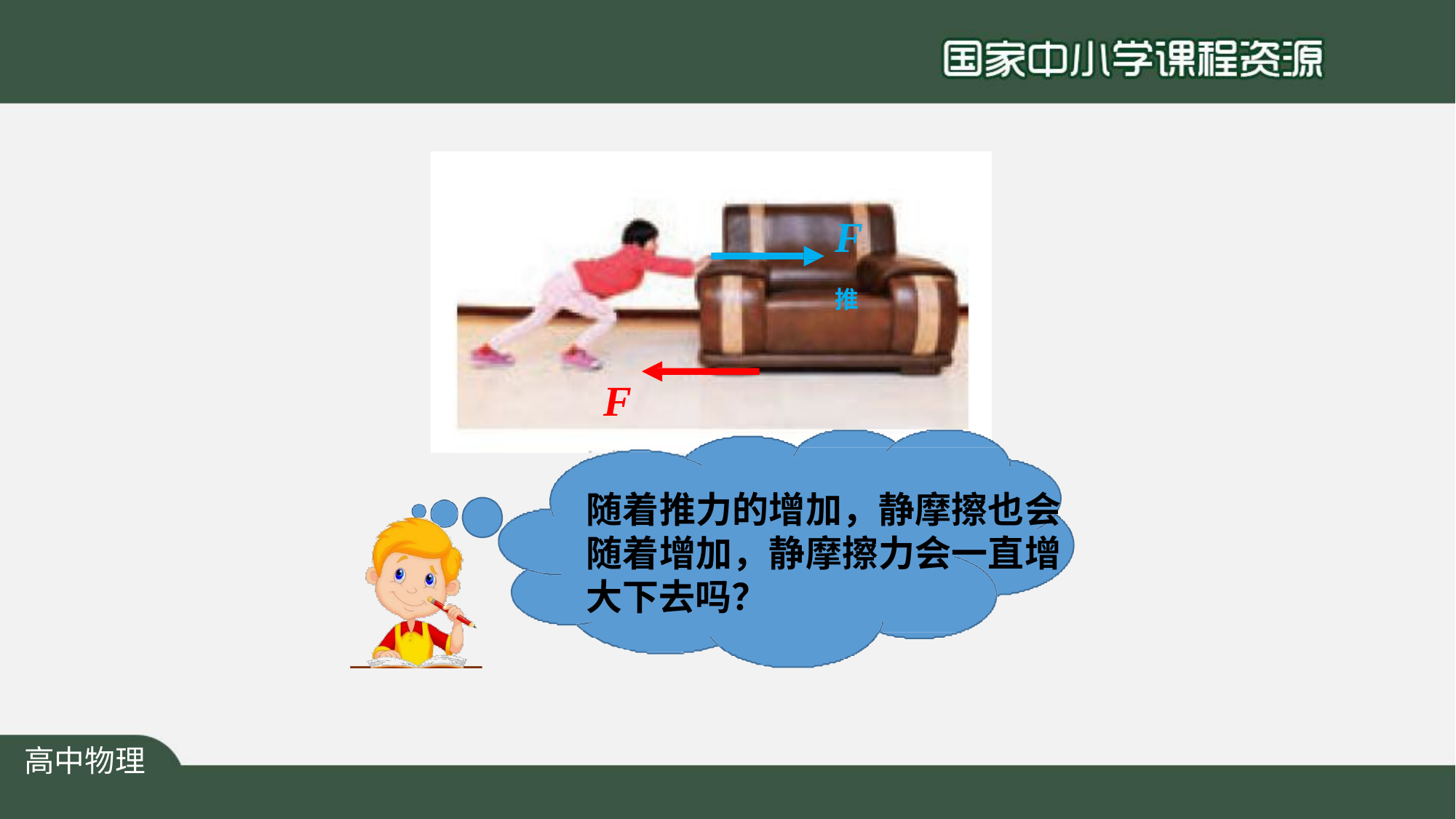

F推

F

随着推力的增加，静摩擦也会 随着增加，静摩擦力会一直增 大下去吗？

高中物理